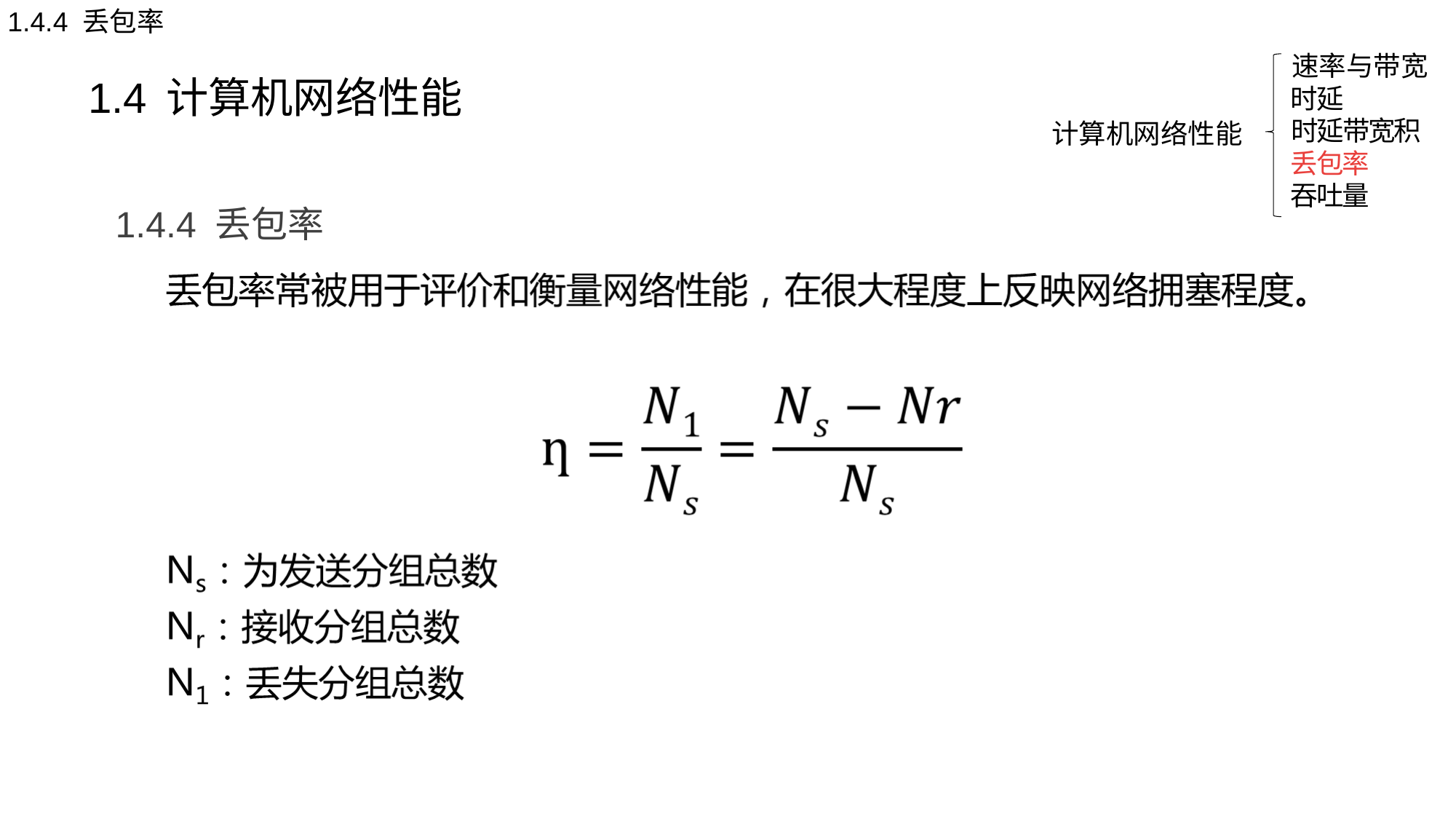

1.4.4 丢包率
1.4 计算机网络性能

速率与带宽

时延
计算机网络性能
时延带宽积
丢包率
吞吐量
1.4.4 丢包率